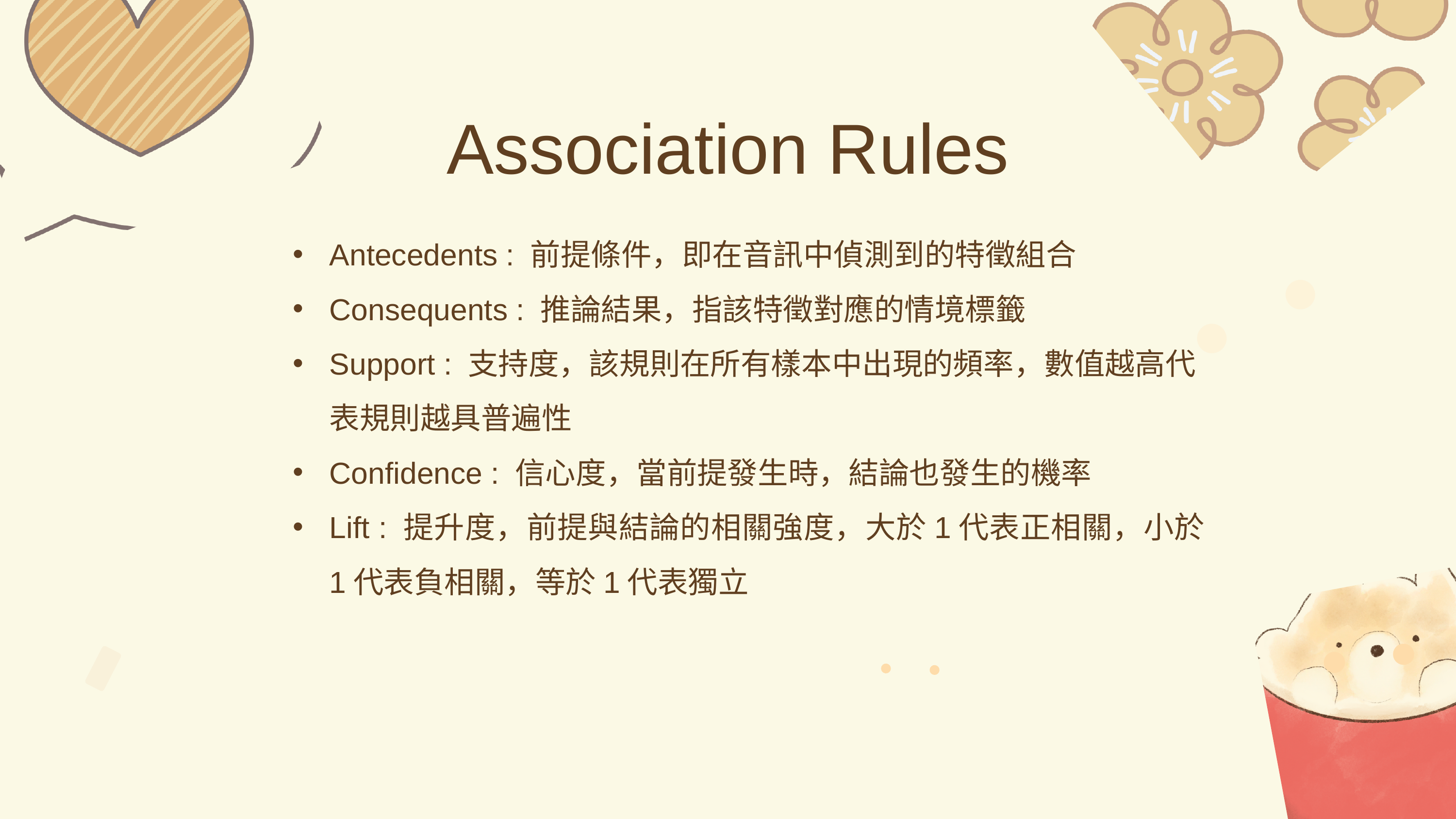

Association Rules
Antecedents : 前提條件，即在音訊中偵測到的特徵組合
Consequents : 推論結果，指該特徵對應的情境標籤
Support : 支持度，該規則在所有樣本中出現的頻率，數值越高代表規則越具普遍性
Confidence : 信心度，當前提發生時，結論也發生的機率
Lift : 提升度，前提與結論的相關強度，大於1代表正相關，小於1代表負相關，等於1代表獨立

38